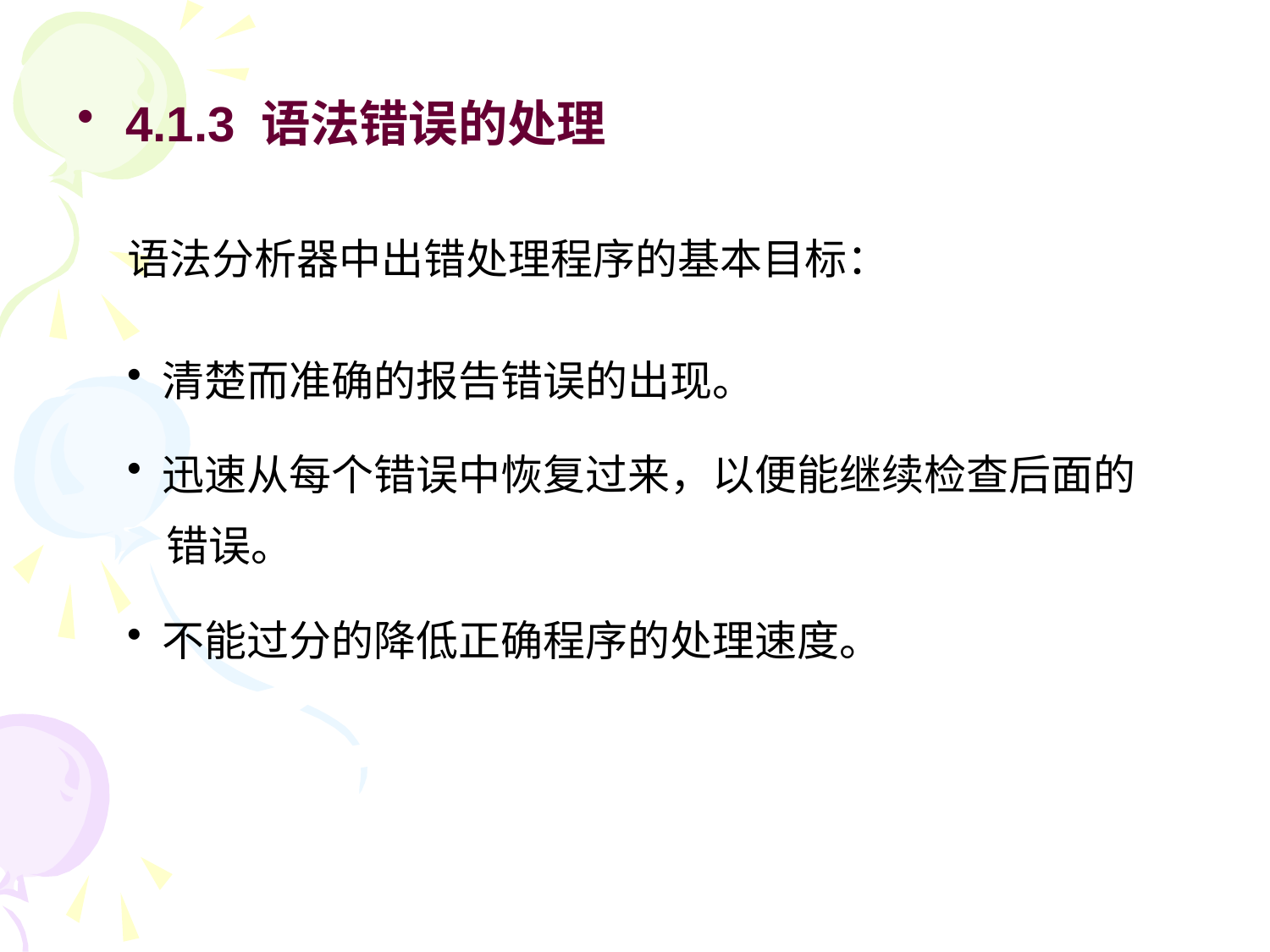

4.1.3 语法错误的处理
语法分析器中出错处理程序的基本目标：

 清楚而准确的报告错误的出现。
 迅速从每个错误中恢复过来，以便能继续检查后面的
   错误。
 不能过分的降低正确程序的处理速度。
4